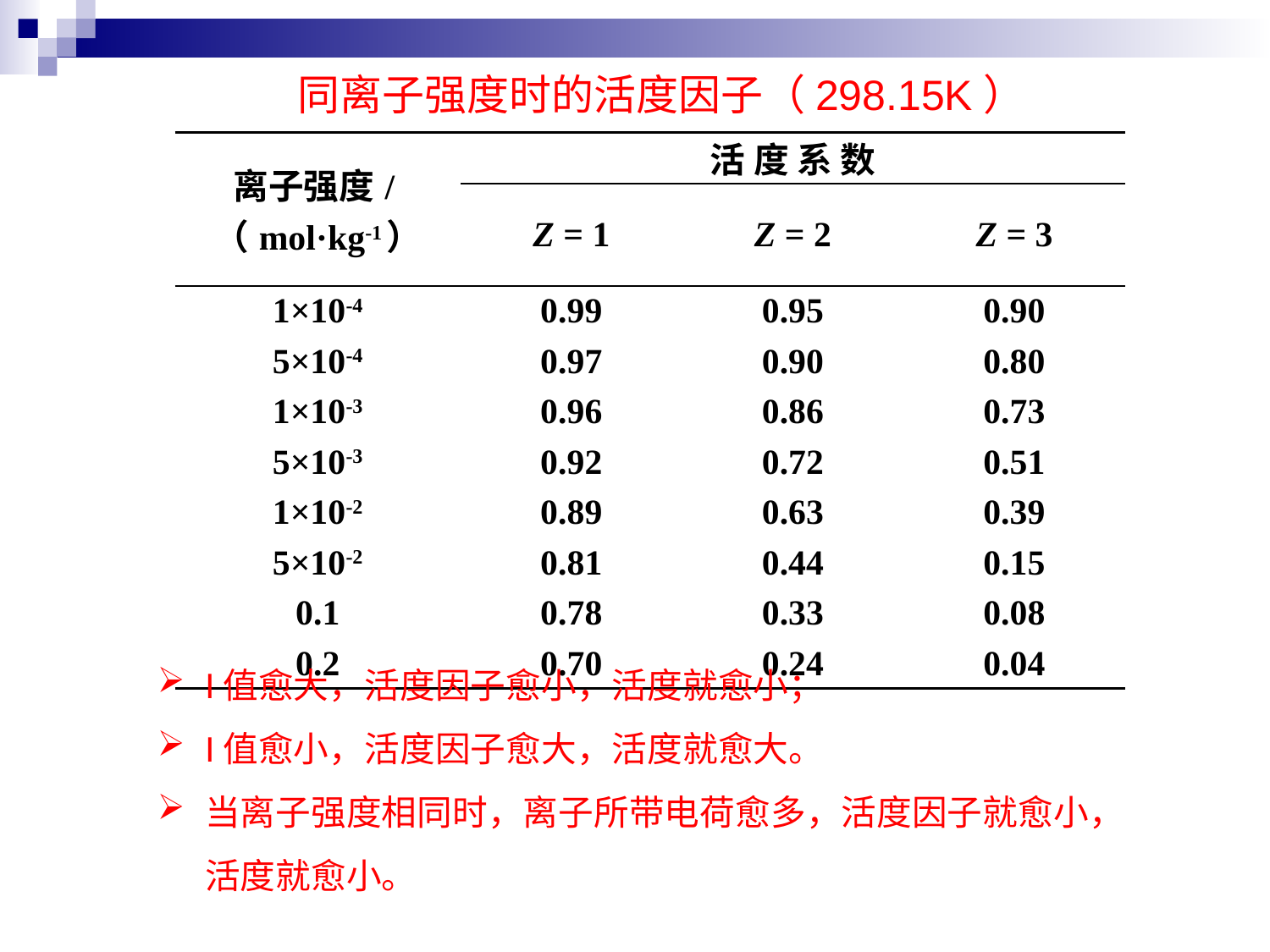

同离子强度时的活度因子（298.15K）
| 离子强度/（mol·kg-1） | 活 度 系 数 |  |  |
| --- | --- | --- | --- |
|  | Z = 1 | Z = 2 | Z = 3 |
| 1×10-4 | 0.99 | 0.95 | 0.90 |
| 5×10-4 | 0.97 | 0.90 | 0.80 |
| 1×10-3 | 0.96 | 0.86 | 0.73 |
| 5×10-3 | 0.92 | 0.72 | 0.51 |
| 1×10-2 | 0.89 | 0.63 | 0.39 |
| 5×10-2 | 0.81 | 0.44 | 0.15 |
| 0.1 | 0.78 | 0.33 | 0.08 |
| 0.2 | 0.70 | 0.24 | 0.04 |
I值愈大，活度因子愈小，活度就愈小；
I值愈小，活度因子愈大，活度就愈大。
当离子强度相同时，离子所带电荷愈多，活度因子就愈小，活度就愈小。